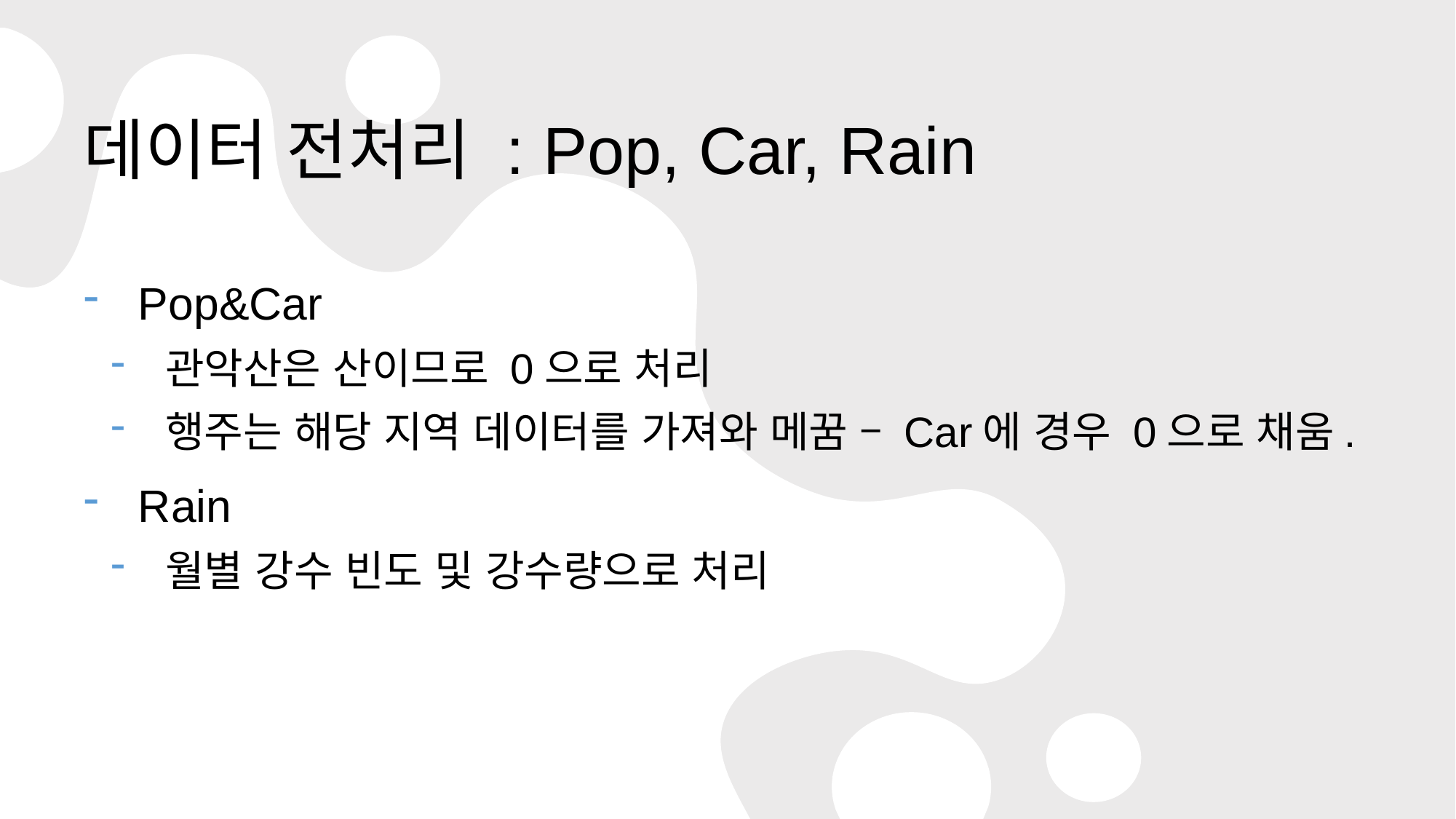

데이터 전처리 : Pop, Car, Rain
Pop&Car
관악산은 산이므로 0으로 처리
행주는 해당 지역 데이터를 가져와 메꿈 – Car에 경우 0으로 채움.
Rain
월별 강수 빈도 및 강수량으로 처리